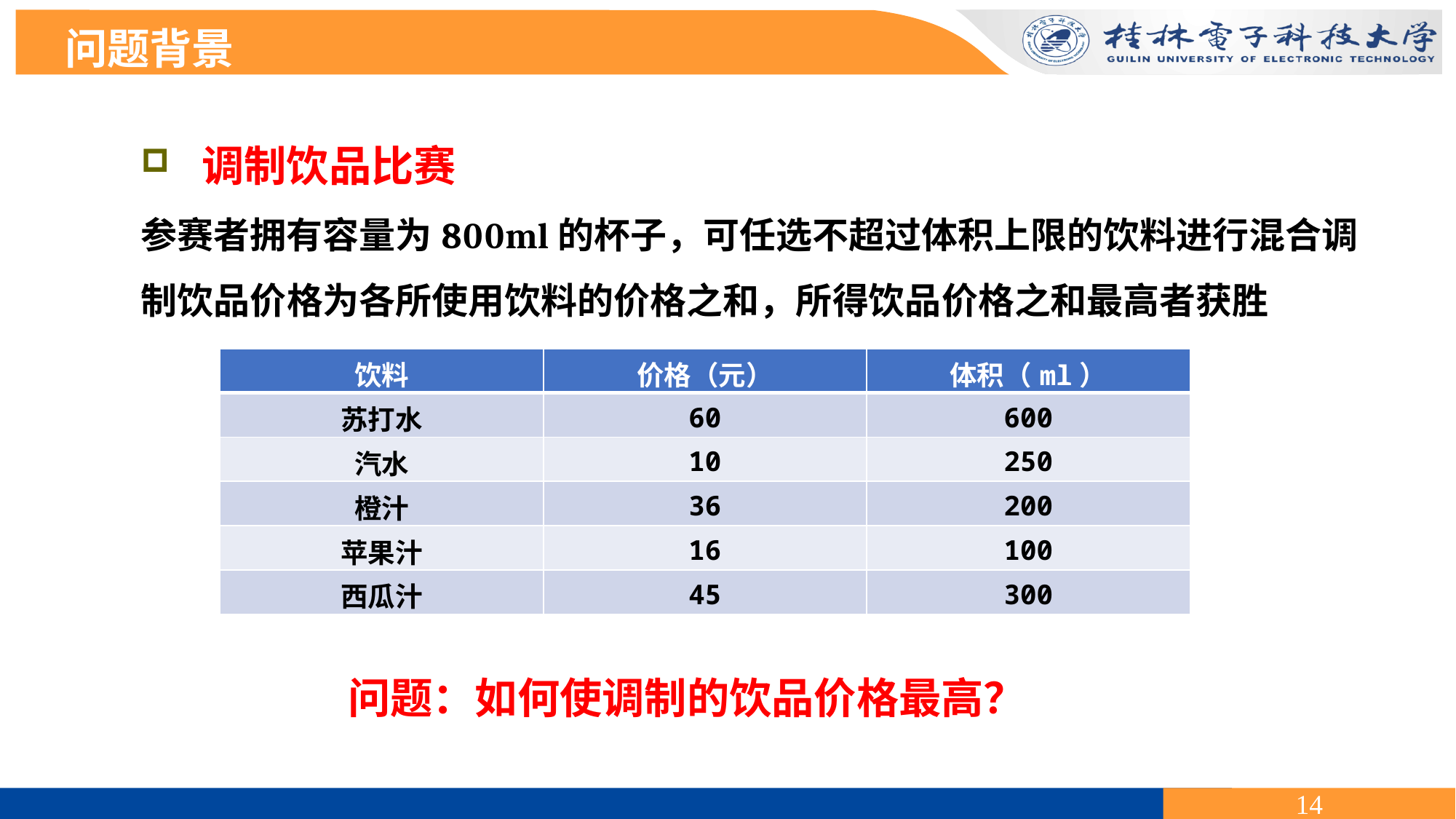

问题背景
 调制饮品比赛
参赛者拥有容量为800ml的杯子，可任选不超过体积上限的饮料进行混合调制饮品价格为各所使用饮料的价格之和，所得饮品价格之和最高者获胜
| 饮料 | 价格（元） | 体积（ml） |
| --- | --- | --- |
| 苏打水 | 60 | 600 |
| 汽水 | 10 | 250 |
| 橙汁 | 36 | 200 |
| 苹果汁 | 16 | 100 |
| 西瓜汁 | 45 | 300 |
问题：如何使调制的饮品价格最高？